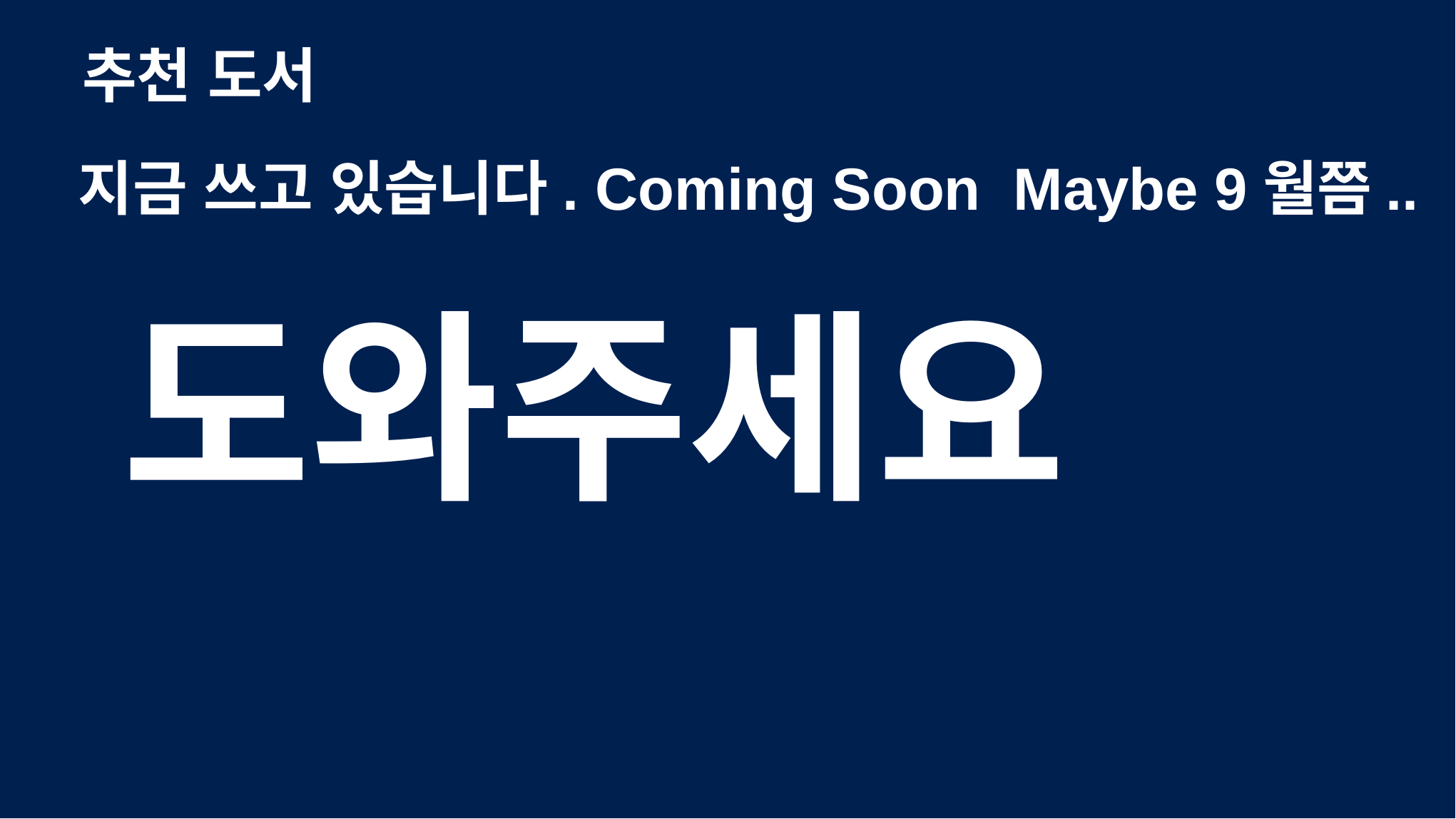

추천 도서
지금 쓰고 있습니다. Coming Soon  Maybe 9월쯤..
도와주세요